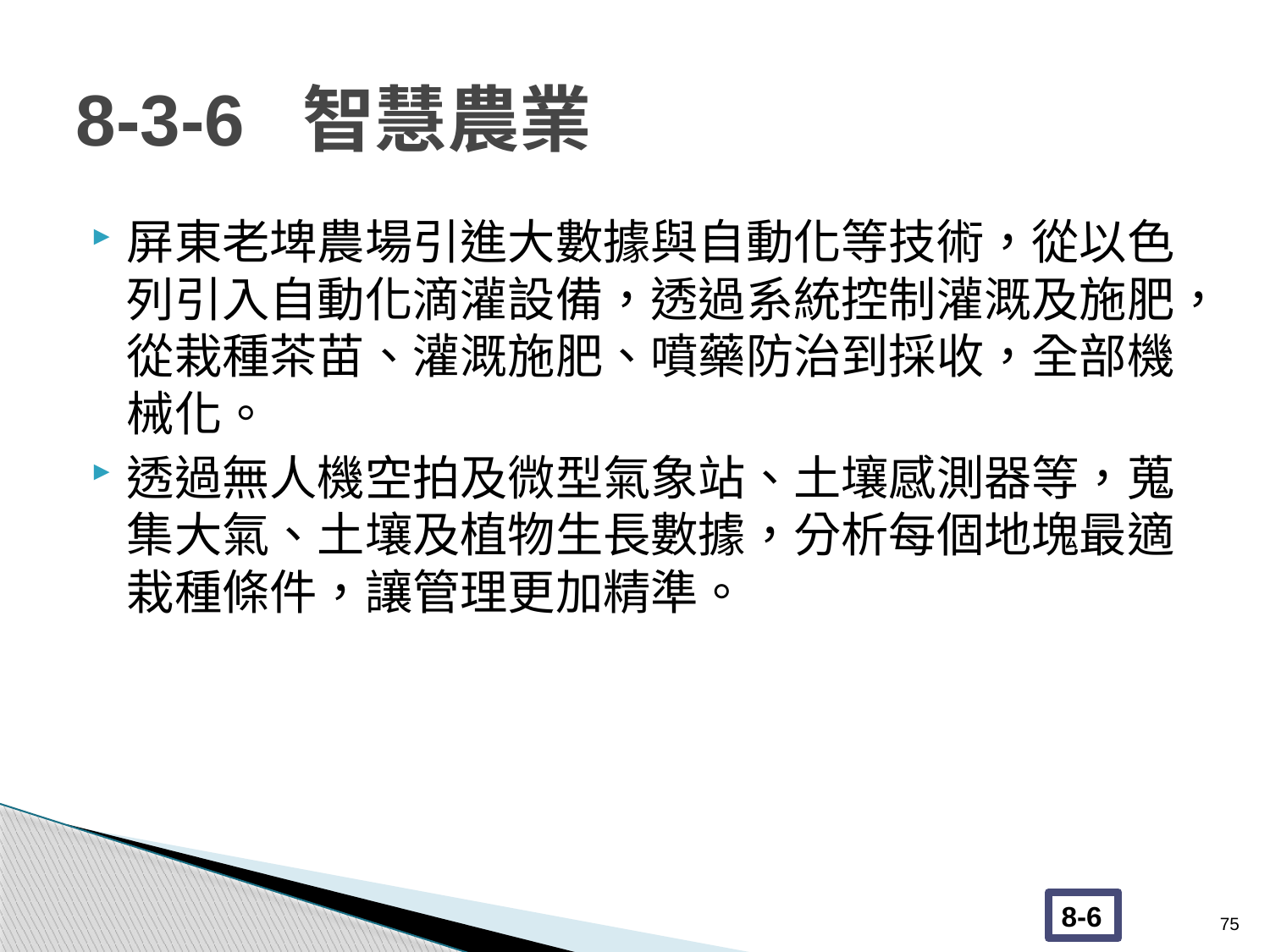

# 8-3-6  智慧農業
屏東老埤農場引進大數據與自動化等技術，從以色列引入自動化滴灌設備，透過系統控制灌溉及施肥，從栽種茶苗、灌溉施肥、噴藥防治到採收，全部機械化。
透過無人機空拍及微型氣象站、土壤感測器等，蒐集大氣、土壤及植物生長數據，分析每個地塊最適栽種條件，讓管理更加精準。
75